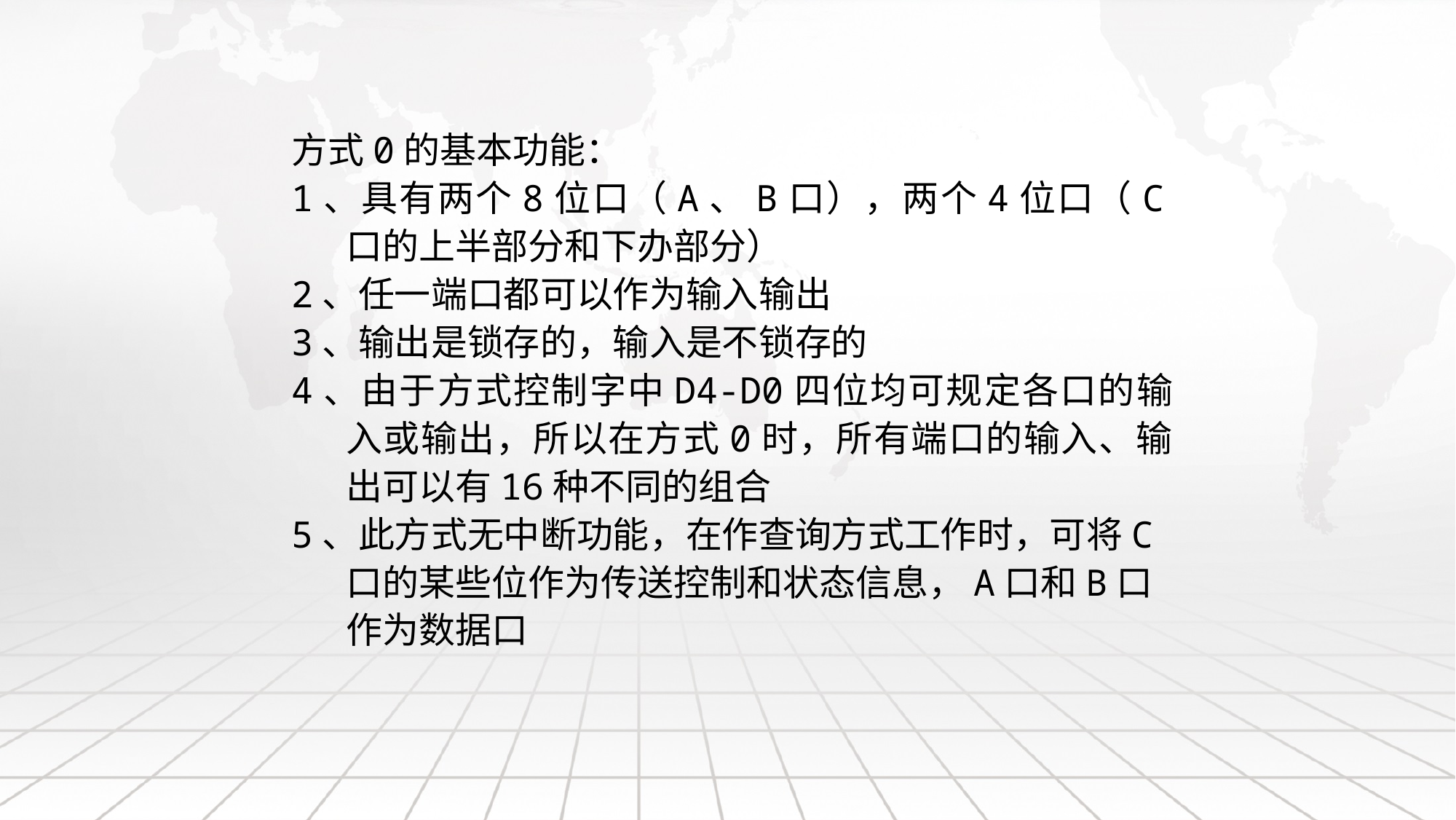

方式0的基本功能：
1、具有两个8位口（A、B口），两个4位口（C口的上半部分和下办部分）
2、任一端口都可以作为输入输出
3、输出是锁存的，输入是不锁存的
4、由于方式控制字中D4-D0四位均可规定各口的输入或输出，所以在方式0时，所有端口的输入、输出可以有16种不同的组合
5、此方式无中断功能，在作查询方式工作时，可将C口的某些位作为传送控制和状态信息，A口和B口作为数据口